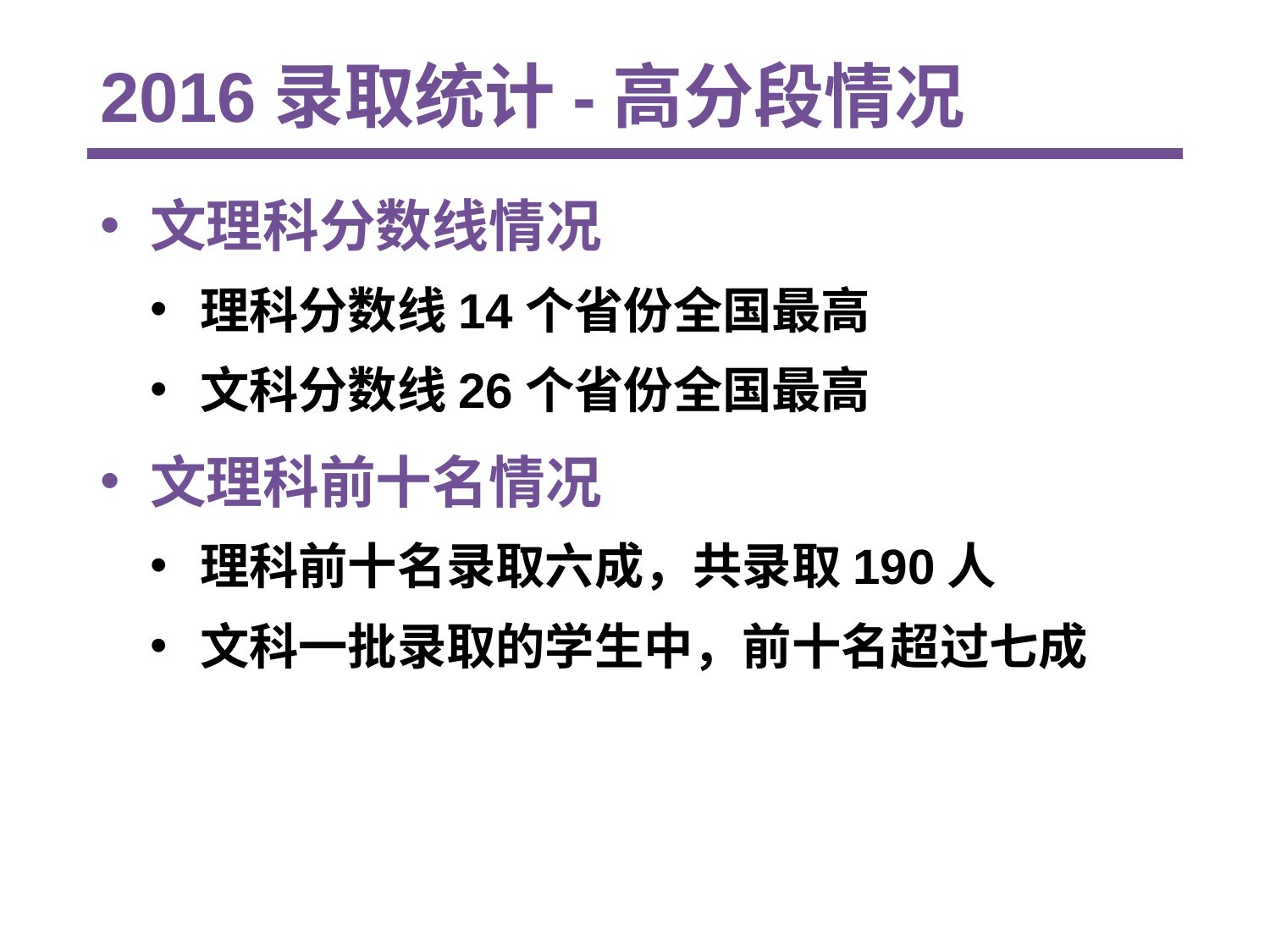

# 2016录取统计-高分段情况
文理科分数线情况
理科分数线14个省份全国最高
文科分数线26个省份全国最高
文理科前十名情况
理科前十名录取六成，共录取190人
文科一批录取的学生中，前十名超过七成